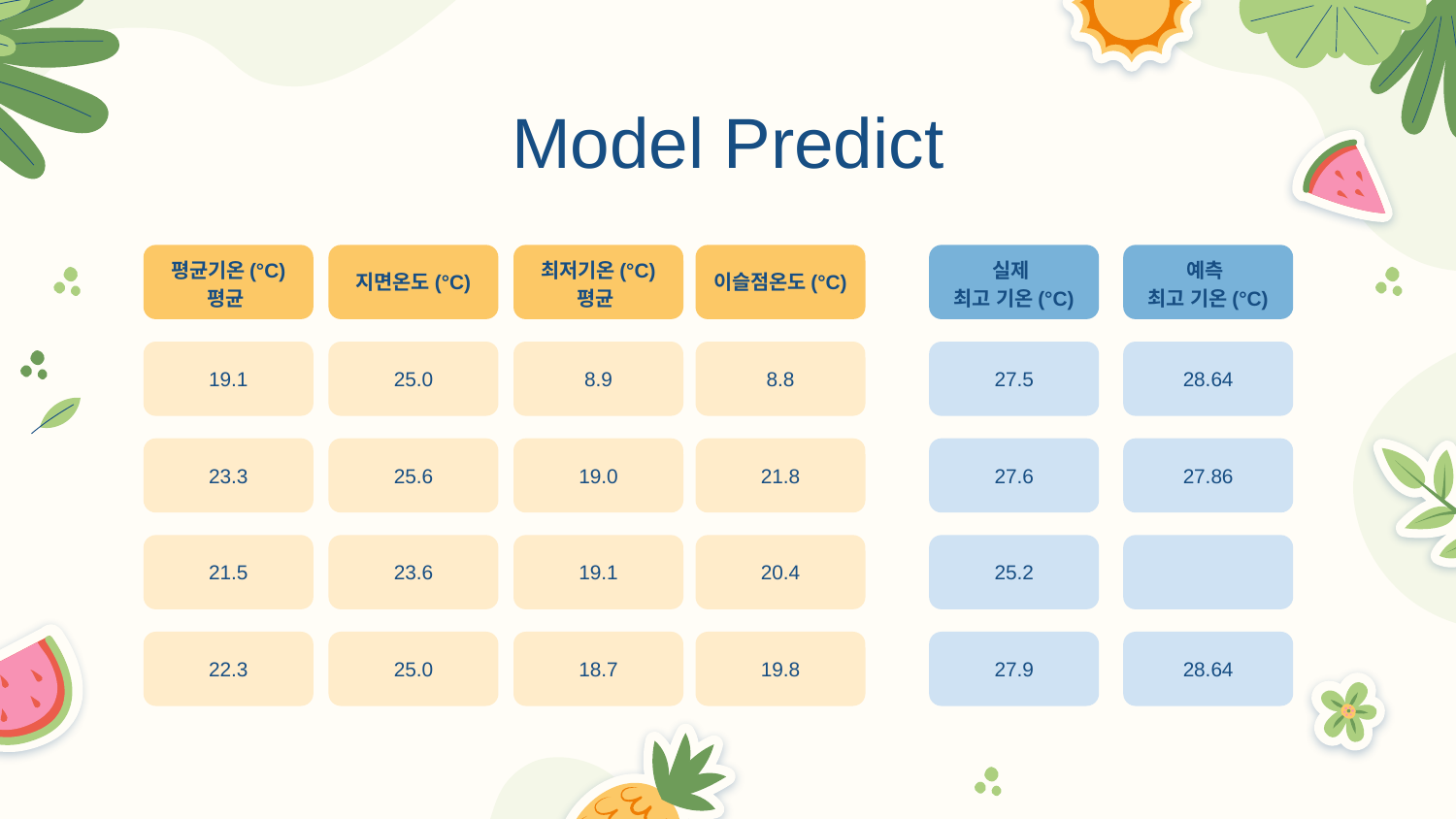

# Model Predict
평균기온(°C)
평균

지면온도(°C)

최저기온(°C)
평균

이슬점온도(°C)

실제
최고 기온(°C)
예측
최고 기온(°C)
19.1
25.0
8.9
8.8
27.5
28.64
23.3
25.6
19.0
21.8
27.6
27.86
21.5
23.6
19.1
20.4
25.2

22.3
25.0
18.7
19.8
27.9
28.64